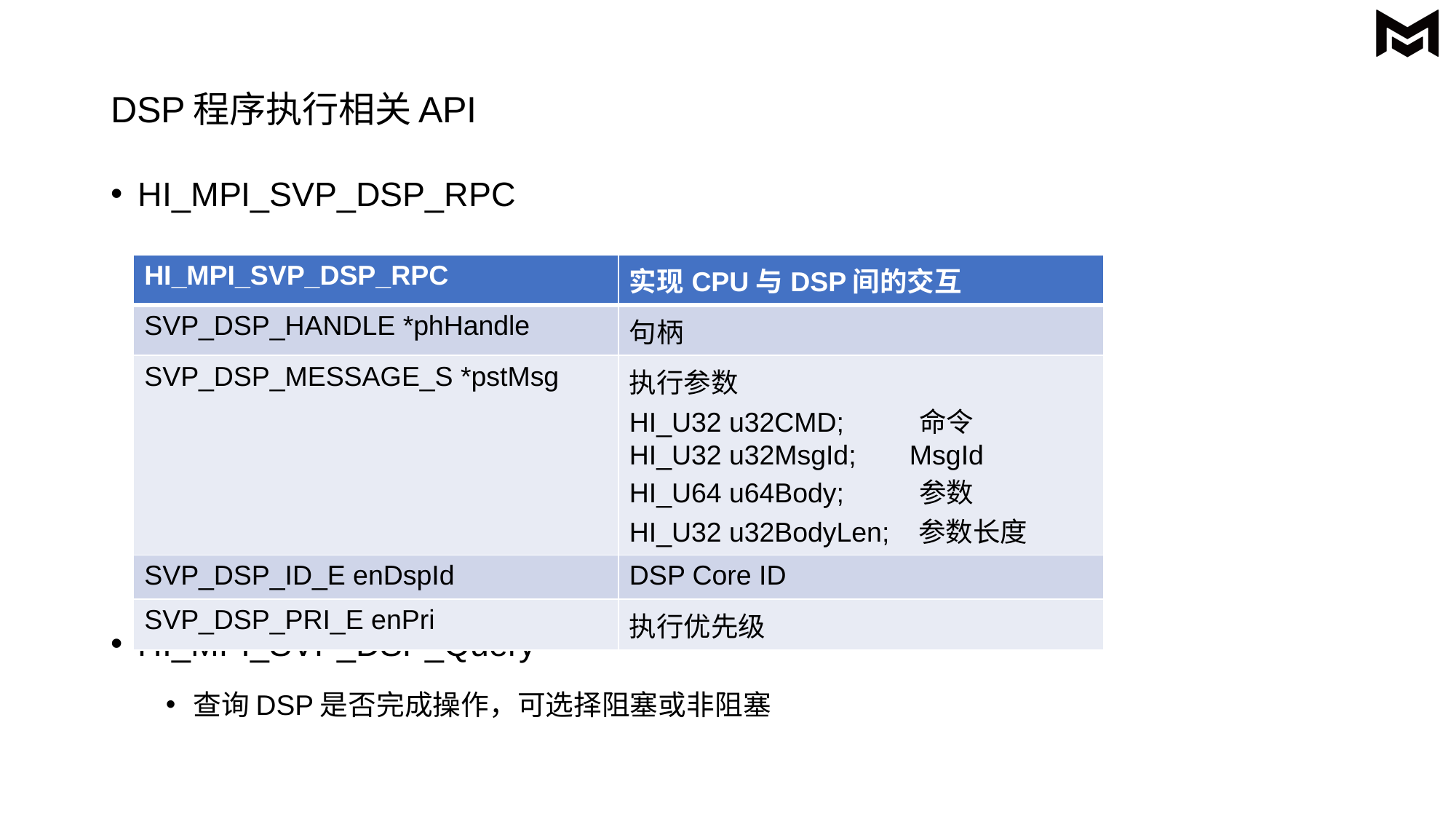

DSP程序执行相关API
HI_MPI_SVP_DSP_RPC

HI_MPI_SVP_DSP_Query
查询DSP是否完成操作，可选择阻塞或非阻塞
| HI\_MPI\_SVP\_DSP\_RPC | 实现CPU与DSP间的交互 |
| --- | --- |
| SVP\_DSP\_HANDLE \*phHandle | 句柄 |
| SVP\_DSP\_MESSAGE\_S \*pstMsg | 执行参数 HI\_U32 u32CMD; 命令 HI\_U32 u32MsgId; MsgId HI\_U64 u64Body; 参数 HI\_U32 u32BodyLen; 参数长度 |
| SVP\_DSP\_ID\_E enDspId | DSP Core ID |
| SVP\_DSP\_PRI\_E enPri | 执行优先级 |